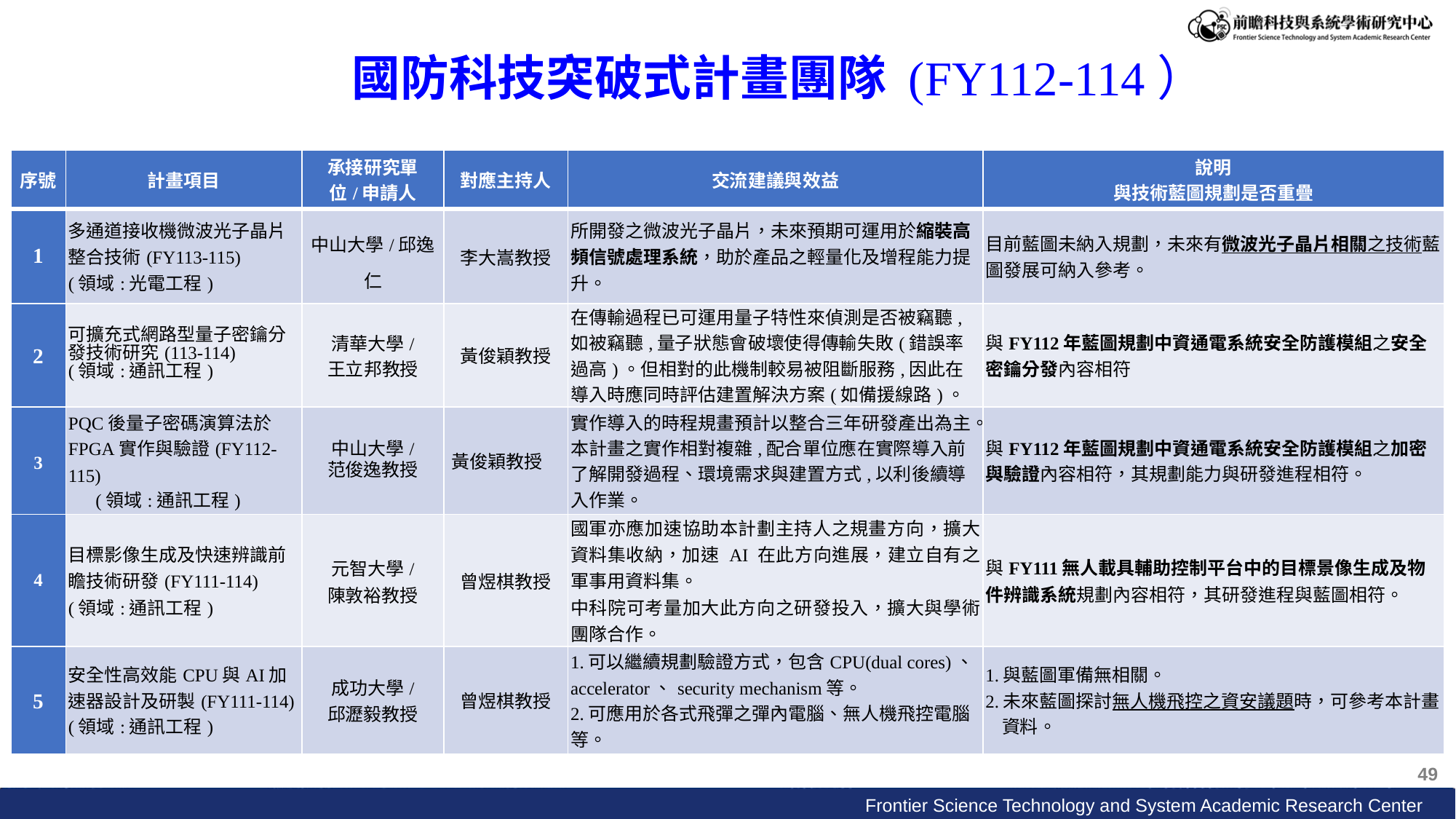

國防科技突破式計畫團隊 (FY112-114）
| 序號 | 計畫項目 | 承接研究單位/申請人 | 對應主持人 | 交流建議與效益 | 說明 與技術藍圖規劃是否重疊 |
| --- | --- | --- | --- | --- | --- |
| 1 | 多通道接收機微波光子晶片整合技術(FY113-115) (領域:光電工程) | 中山大學/邱逸仁 | 李大嵩教授 | 所開發之微波光子晶片，未來預期可運用於縮裝高頻信號處理系統，助於產品之輕量化及增程能力提升。 | 目前藍圖未納入規劃，未來有微波光子晶片相關之技術藍圖發展可納入參考。 |
| 2 | 可擴充式網路型量子密鑰分發技術研究(113-114) (領域:通訊工程) | 清華大學/ 王立邦教授 | 黃俊穎教授 | 在傳輸過程已可運用量子特性來偵測是否被竊聽,如被竊聽,量子狀態會破壞使得傳輸失敗(錯誤率過高)。但相對的此機制較易被阻斷服務,因此在導入時應同時評估建置解決方案(如備援線路)。 | 與FY112年藍圖規劃中資通電系統安全防護模組之安全密鑰分發內容相符 |
| 3 | PQC後量子密碼演算法於FPGA實作與驗證(FY112-115) (領域:通訊工程) | 中山大學/ 范俊逸教授 | 黃俊穎教授 | 實作導入的時程規畫預計以整合三年研發產出為主。本計畫之實作相對複雜,配合單位應在實際導入前了解開發過程、環境需求與建置方式,以利後續導入作業。 | 與FY112年藍圖規劃中資通電系統安全防護模組之加密與驗證內容相符，其規劃能力與研發進程相符。 |
| 4 | 目標影像生成及快速辨識前瞻技術研發(FY111-114) (領域:通訊工程) | 元智大學/ 陳敦裕教授 | 曾煜棋教授 | 國軍亦應加速協助本計劃主持人之規畫方向，擴大資料集收納，加速 AI 在此方向進展，建立自有之軍事用資料集。 中科院可考量加大此方向之研發投入，擴大與學術團隊合作。 | 與FY111無人載具輔助控制平台中的目標景像生成及物件辨識系統規劃內容相符，其研發進程與藍圖相符。 |
| 5 | 安全性高效能CPU與AI加速器設計及研製(FY111-114) (領域:通訊工程) | 成功大學/ 邱瀝毅教授 | 曾煜棋教授 | 1.可以繼續規劃驗證方式，包含CPU(dual cores)、accelerator、security mechanism等。 2.可應用於各式飛彈之彈內電腦、無人機飛控電腦等。 | 1.與藍圖軍備無相關。 2.未來藍圖探討無人機飛控之資安議題時，可參考本計畫資料。 |